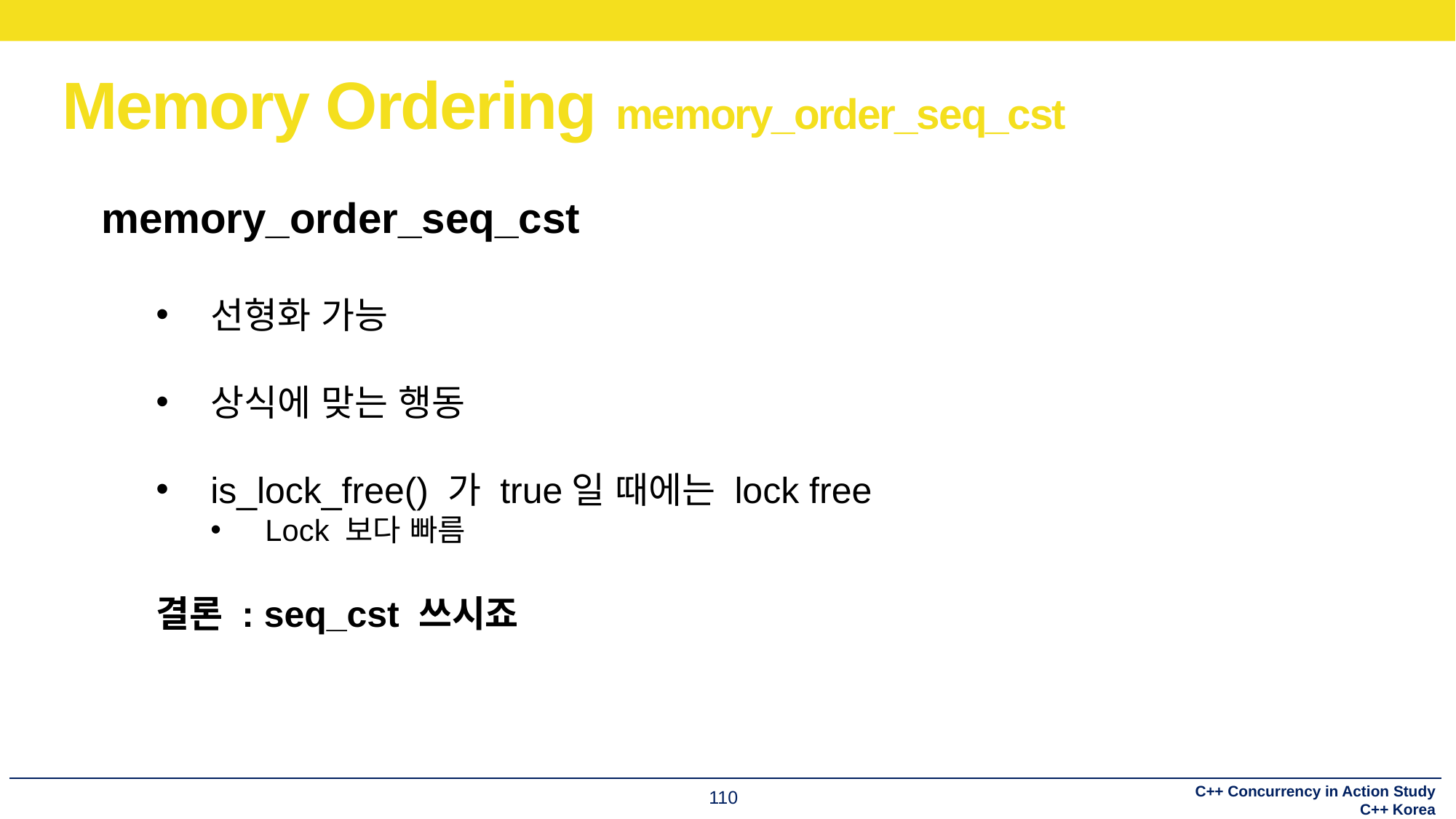

# Memory Ordering memory_order_seq_cst
memory_order_seq_cst

선형화 가능

상식에 맞는 행동

is_lock_free() 가 true일 때에는 lock free
Lock 보다 빠름

결론 : seq_cst 쓰시죠
110